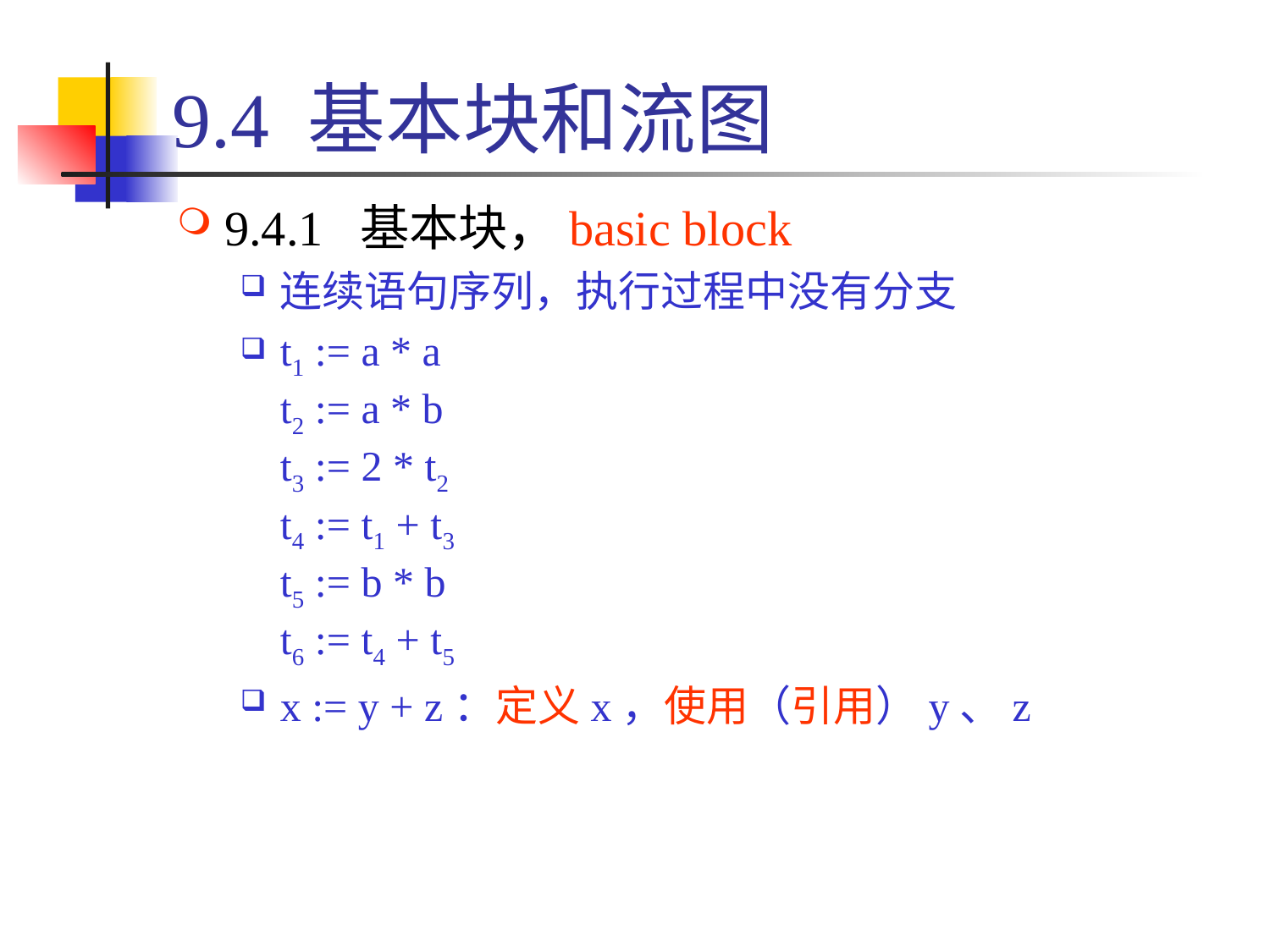

# 9.4 基本块和流图
9.4.1  基本块，basic block
连续语句序列，执行过程中没有分支
t1 := a * a
t2 := a * b
t3 := 2 * t2
t4 := t1 + t3
t5 := b * b
t6 := t4 + t5
x := y + z：定义x，使用（引用）y、z